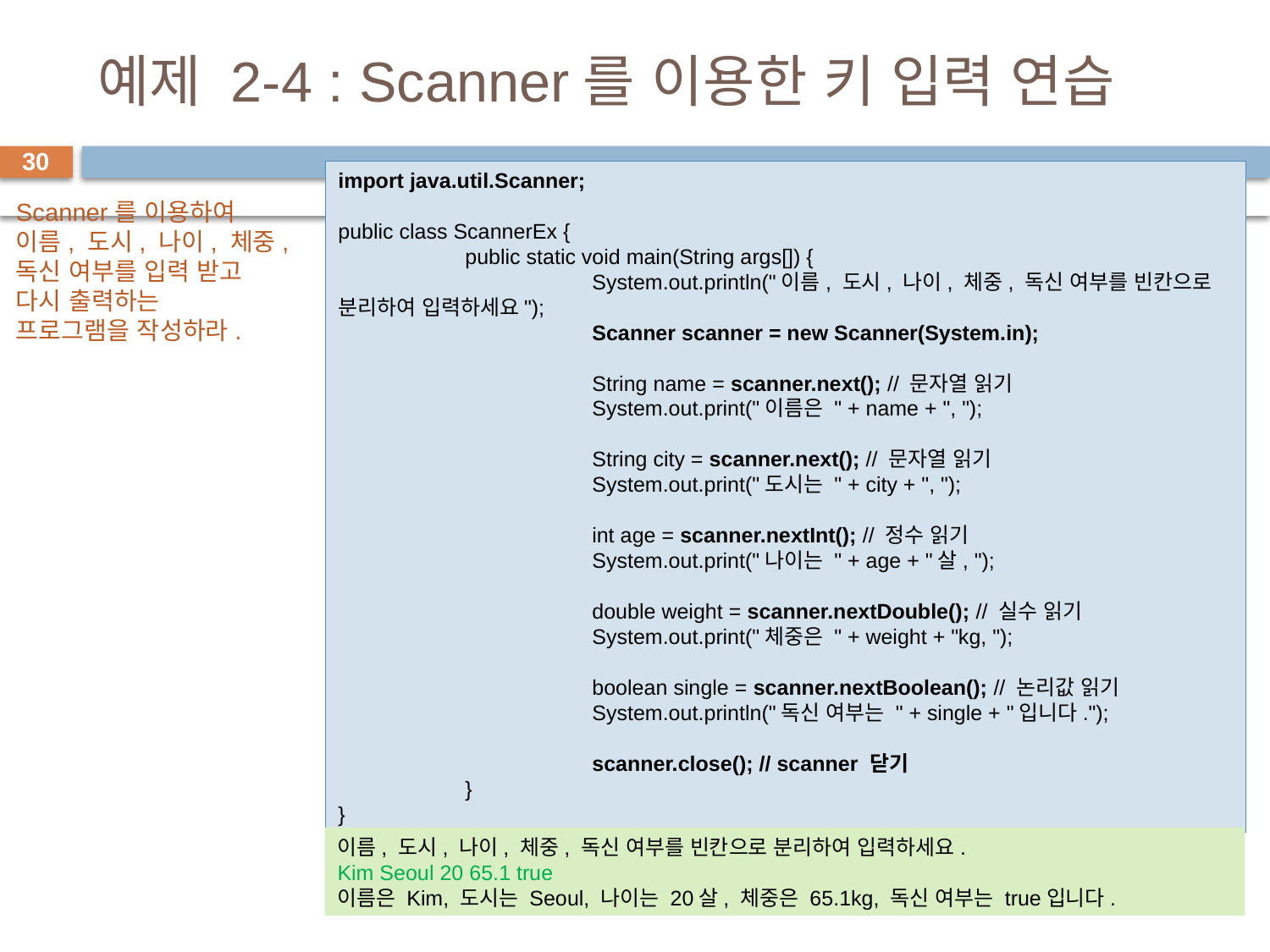

# 예제 2-4 : Scanner를 이용한 키 입력 연습
30
import java.util.Scanner;

public class ScannerEx {
	public static void main(String args[]) {
		System.out.println("이름, 도시, 나이, 체중, 독신 여부를 빈칸으로 분리하여 입력하세요");
		Scanner scanner = new Scanner(System.in);

		String name = scanner.next(); // 문자열 읽기
		System.out.print("이름은 " + name + ", ");

		String city = scanner.next(); // 문자열 읽기
		System.out.print("도시는 " + city + ", ");

		int age = scanner.nextInt(); // 정수 읽기
		System.out.print("나이는 " + age + "살, ");

		double weight = scanner.nextDouble(); // 실수 읽기
		System.out.print("체중은 " + weight + "kg, ");

		boolean single = scanner.nextBoolean(); // 논리값 읽기
		System.out.println("독신 여부는 " + single + "입니다.");

		scanner.close(); // scanner 닫기
	}
}
Scanner를 이용하여
이름, 도시, 나이, 체중,
독신 여부를 입력 받고
다시 출력하는
프로그램을 작성하라.
이름, 도시, 나이, 체중, 독신 여부를 빈칸으로 분리하여 입력하세요.
Kim Seoul 20 65.1 true
이름은 Kim, 도시는 Seoul, 나이는 20살, 체중은 65.1kg, 독신 여부는 true입니다.